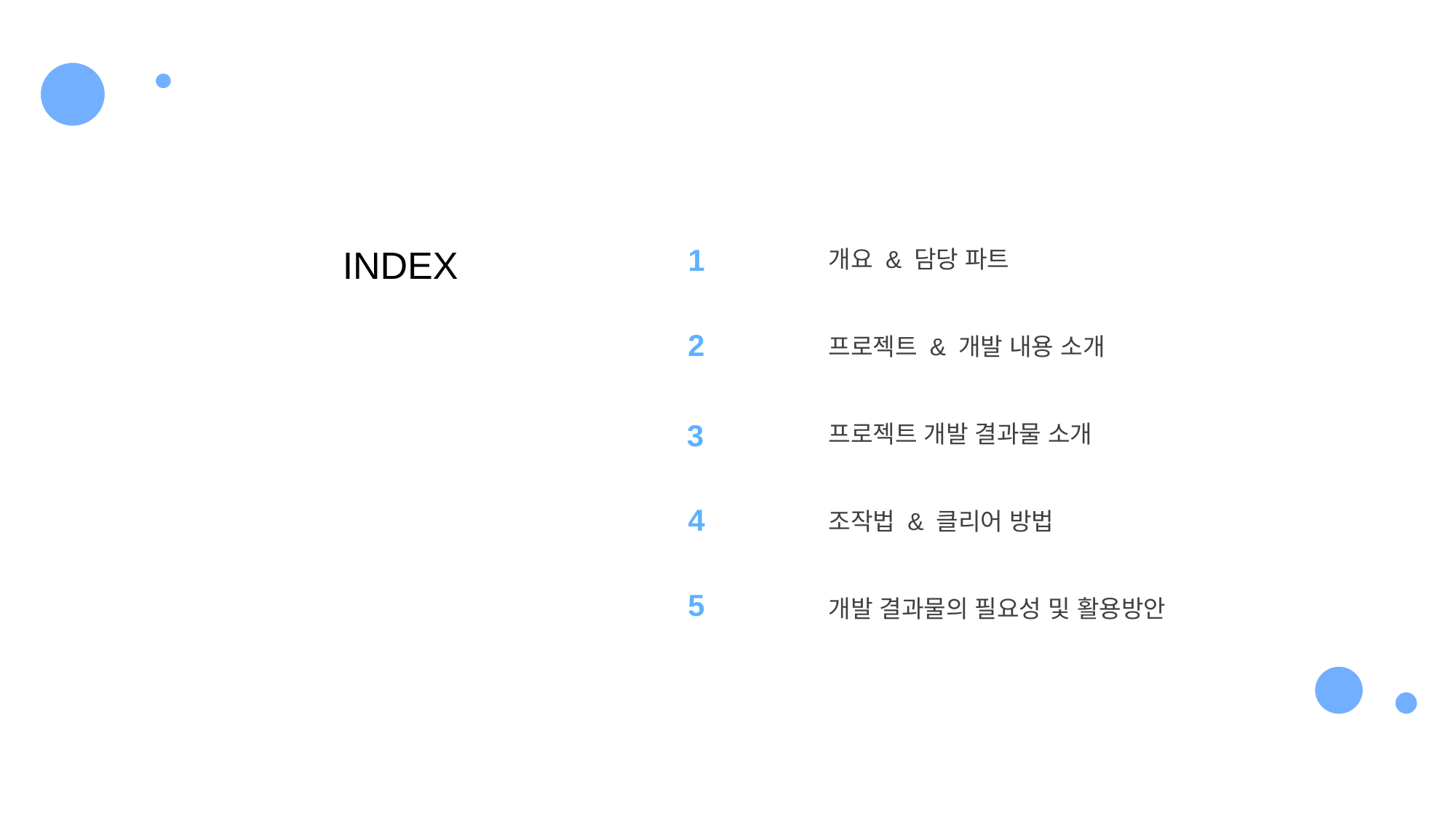

개요 & 담당 파트

프로젝트 & 개발 내용 소개

프로젝트 개발 결과물 소개

조작법 & 클리어 방법

개발 결과물의 필요성 및 활용방안
1
INDEX
2
3
4
5